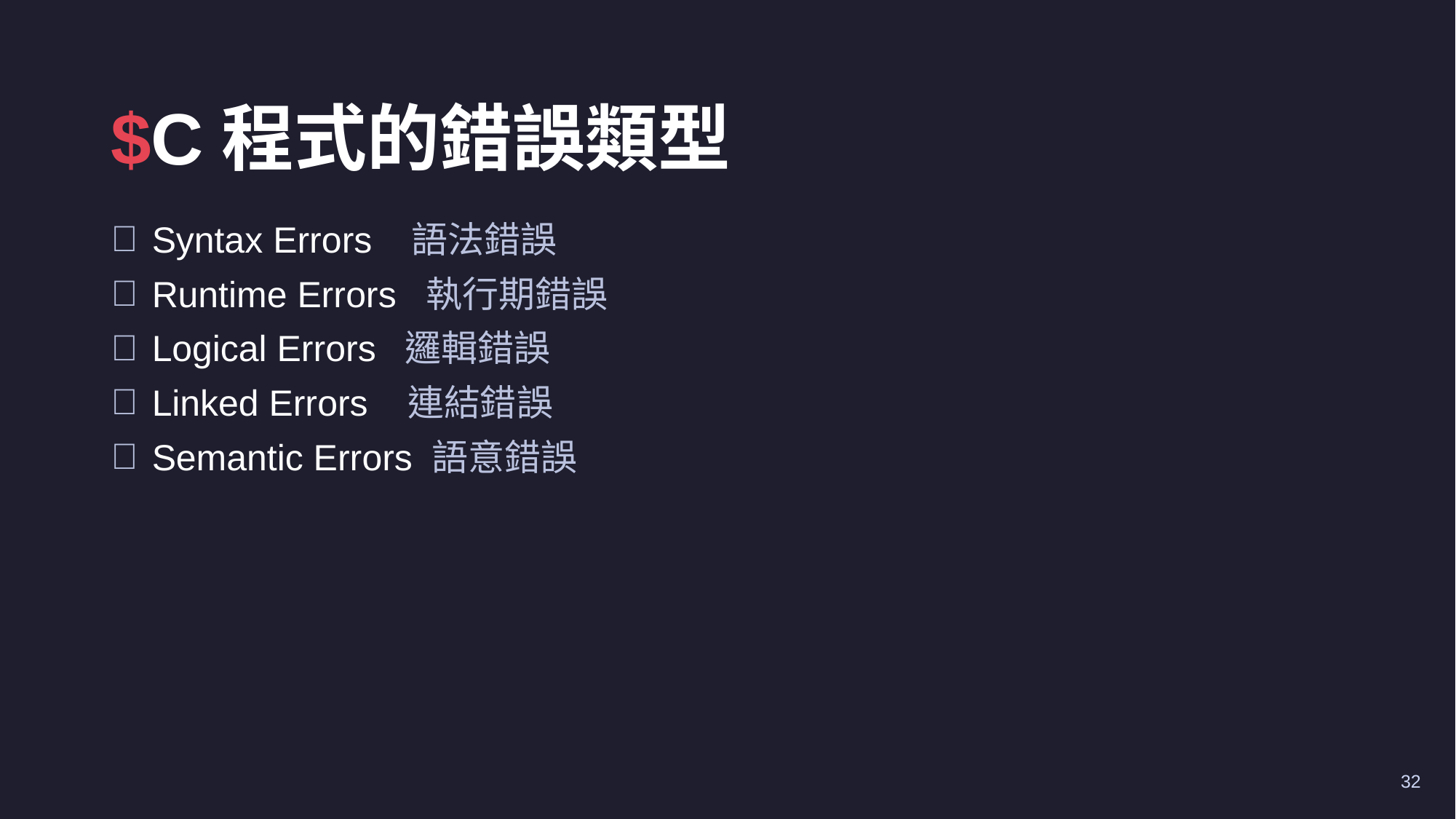

# $C程式的錯誤類型
Syntax Errors   語法錯誤
Runtime Errors  執行期錯誤
Logical Errors  邏輯錯誤
Linked Errors   連結錯誤
Semantic Errors 語意錯誤
32